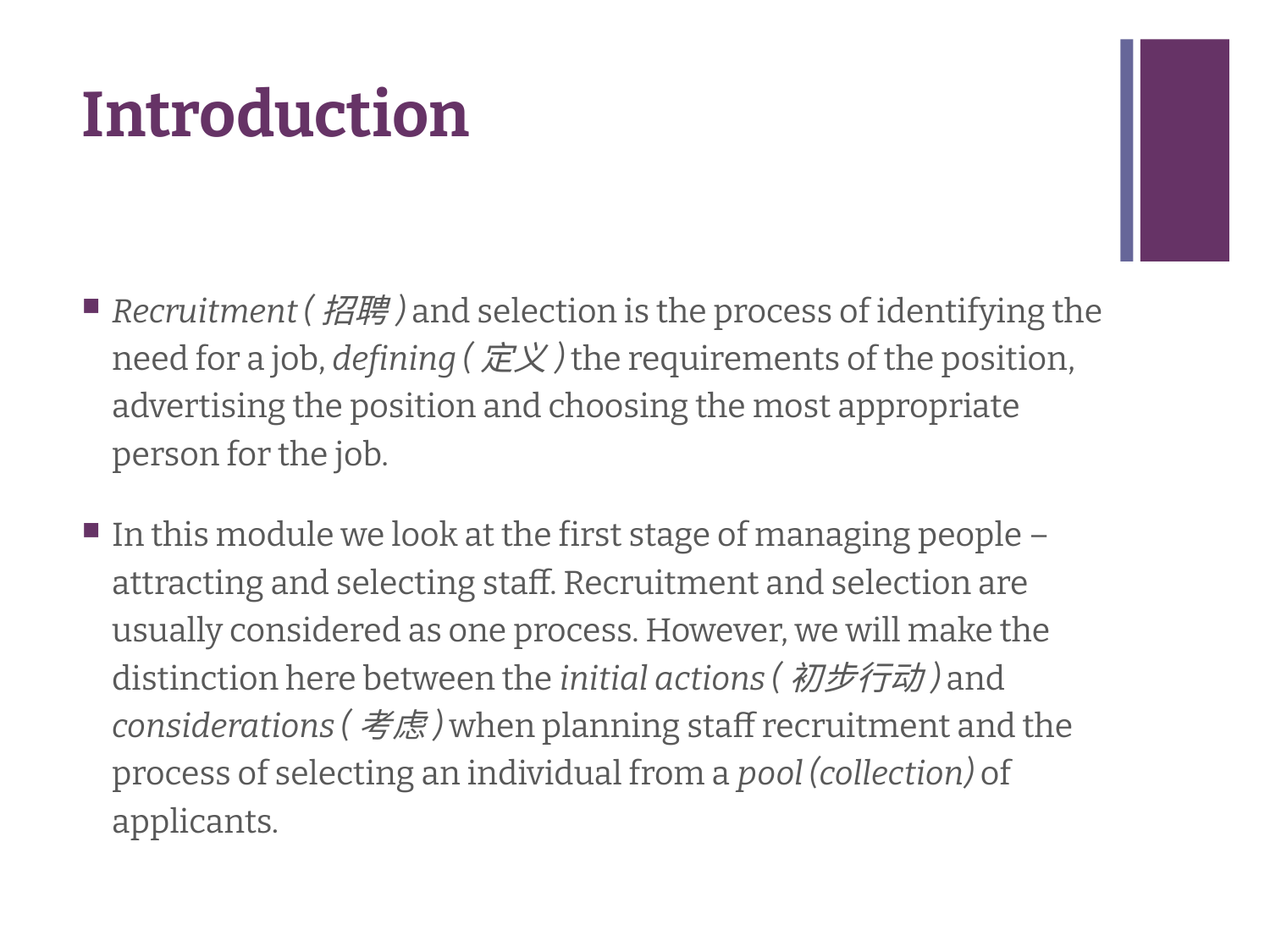

# Introduction
Recruitment (招聘) and selection is the process of identifying the need for a job, defining (定义) the requirements of the position, advertising the position and choosing the most appropriate person for the job.
In this module we look at the first stage of managing people – attracting and selecting staff. Recruitment and selection are usually considered as one process. However, we will make the distinction here between the initial actions (初步行动) and considerations (考虑) when planning staff recruitment and the process of selecting an individual from a pool (collection) of applicants.